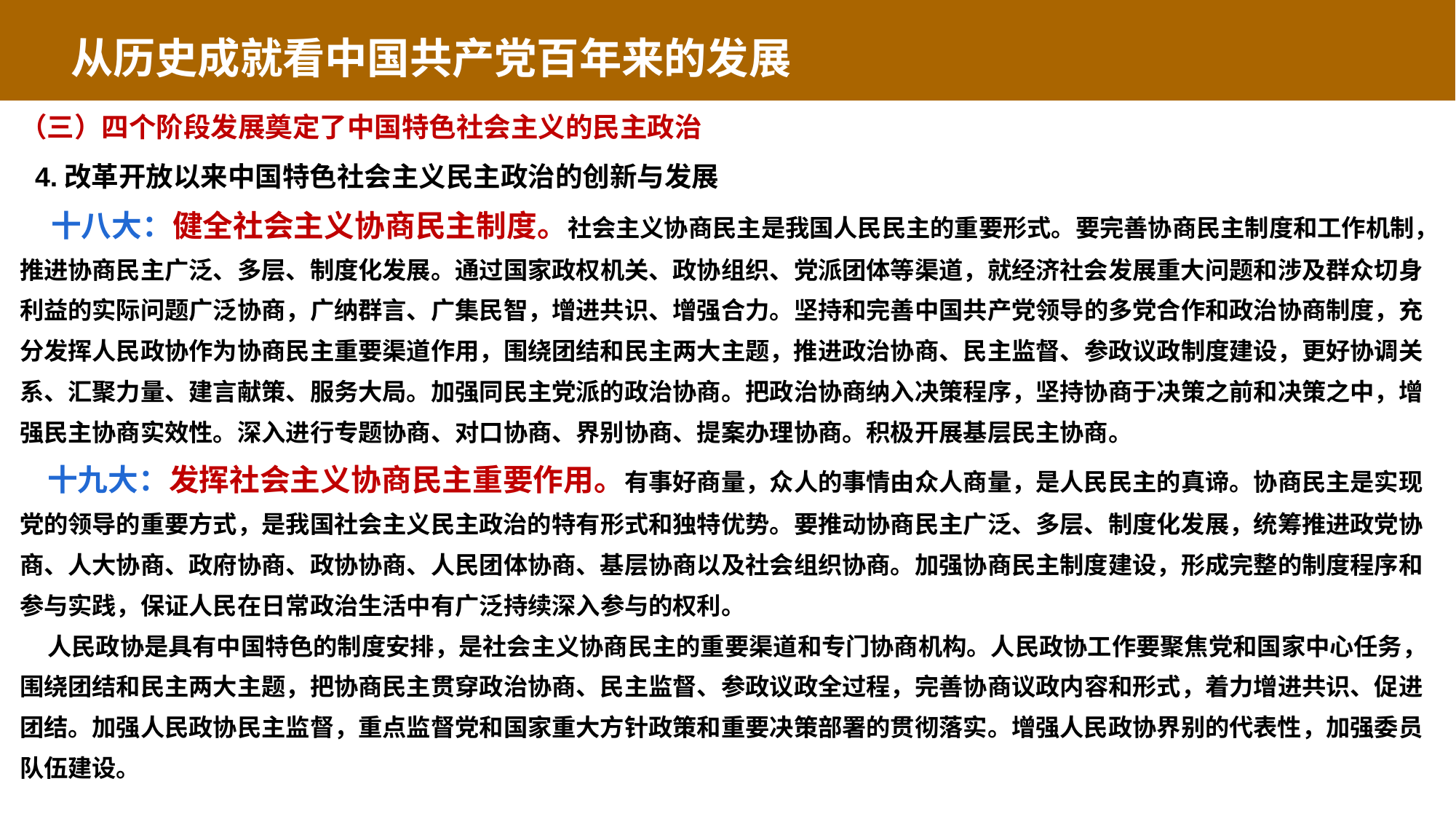

从历史成就看中国共产党百年来的发展
（三）四个阶段发展奠定了中国特色社会主义的民主政治
  4.改革开放以来中国特色社会主义民主政治的创新与发展
    十八大：健全社会主义协商民主制度。社会主义协商民主是我国人民民主的重要形式。要完善协商民主制度和工作机制，推进协商民主广泛、多层、制度化发展。通过国家政权机关、政协组织、党派团体等渠道，就经济社会发展重大问题和涉及群众切身利益的实际问题广泛协商，广纳群言、广集民智，增进共识、增强合力。坚持和完善中国共产党领导的多党合作和政治协商制度，充分发挥人民政协作为协商民主重要渠道作用，围绕团结和民主两大主题，推进政治协商、民主监督、参政议政制度建设，更好协调关系、汇聚力量、建言献策、服务大局。加强同民主党派的政治协商。把政治协商纳入决策程序，坚持协商于决策之前和决策之中，增强民主协商实效性。深入进行专题协商、对口协商、界别协商、提案办理协商。积极开展基层民主协商。
    十九大：发挥社会主义协商民主重要作用。有事好商量，众人的事情由众人商量，是人民民主的真谛。协商民主是实现党的领导的重要方式，是我国社会主义民主政治的特有形式和独特优势。要推动协商民主广泛、多层、制度化发展，统筹推进政党协商、人大协商、政府协商、政协协商、人民团体协商、基层协商以及社会组织协商。加强协商民主制度建设，形成完整的制度程序和参与实践，保证人民在日常政治生活中有广泛持续深入参与的权利。
    人民政协是具有中国特色的制度安排，是社会主义协商民主的重要渠道和专门协商机构。人民政协工作要聚焦党和国家中心任务，围绕团结和民主两大主题，把协商民主贯穿政治协商、民主监督、参政议政全过程，完善协商议政内容和形式，着力增进共识、促进团结。加强人民政协民主监督，重点监督党和国家重大方针政策和重要决策部署的贯彻落实。增强人民政协界别的代表性，加强委员队伍建设。